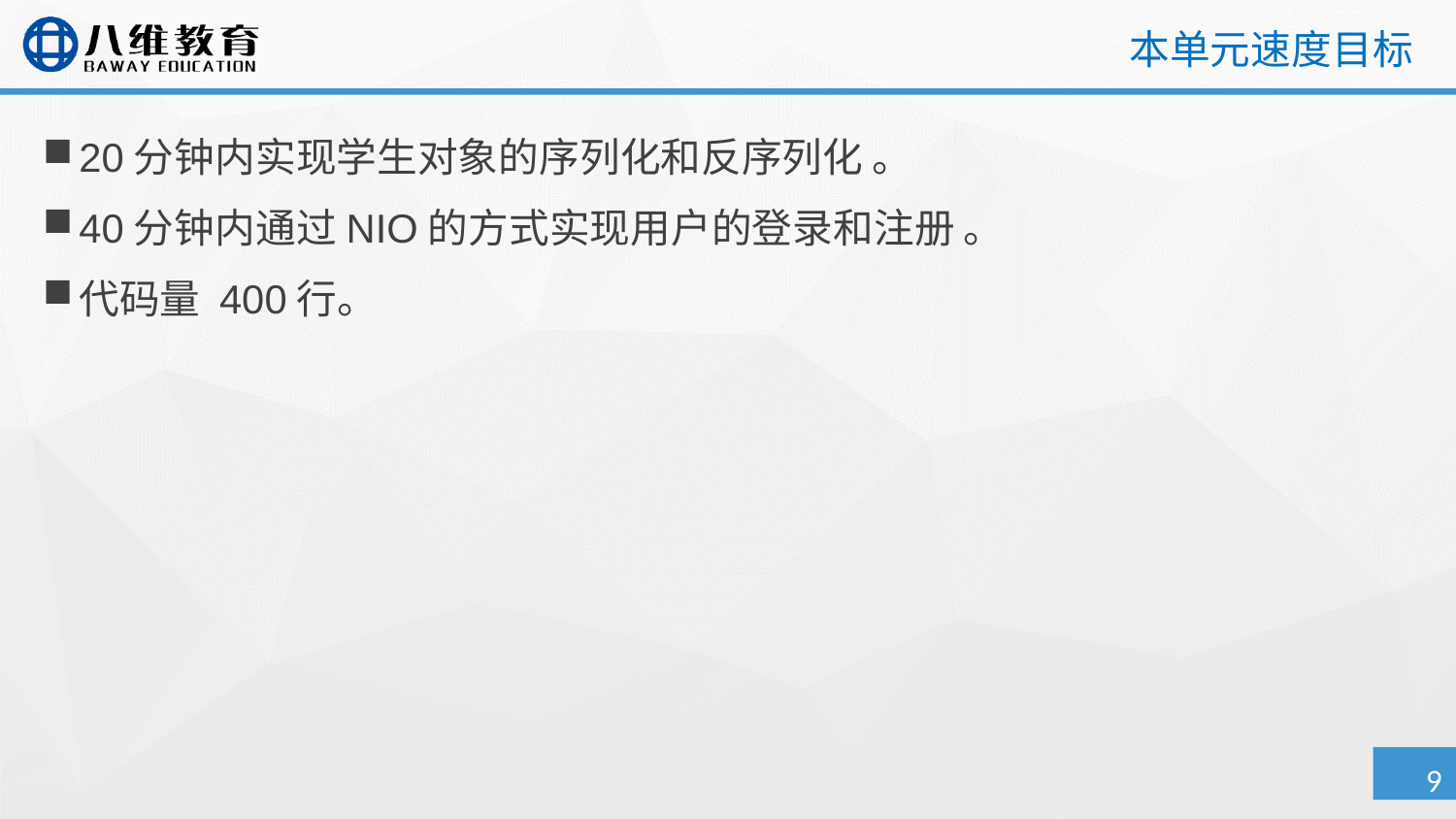

# 本单元速度目标
20分钟内实现学生对象的序列化和反序列化 。
40分钟内通过NIO的方式实现用户的登录和注册 。
代码量 400行。